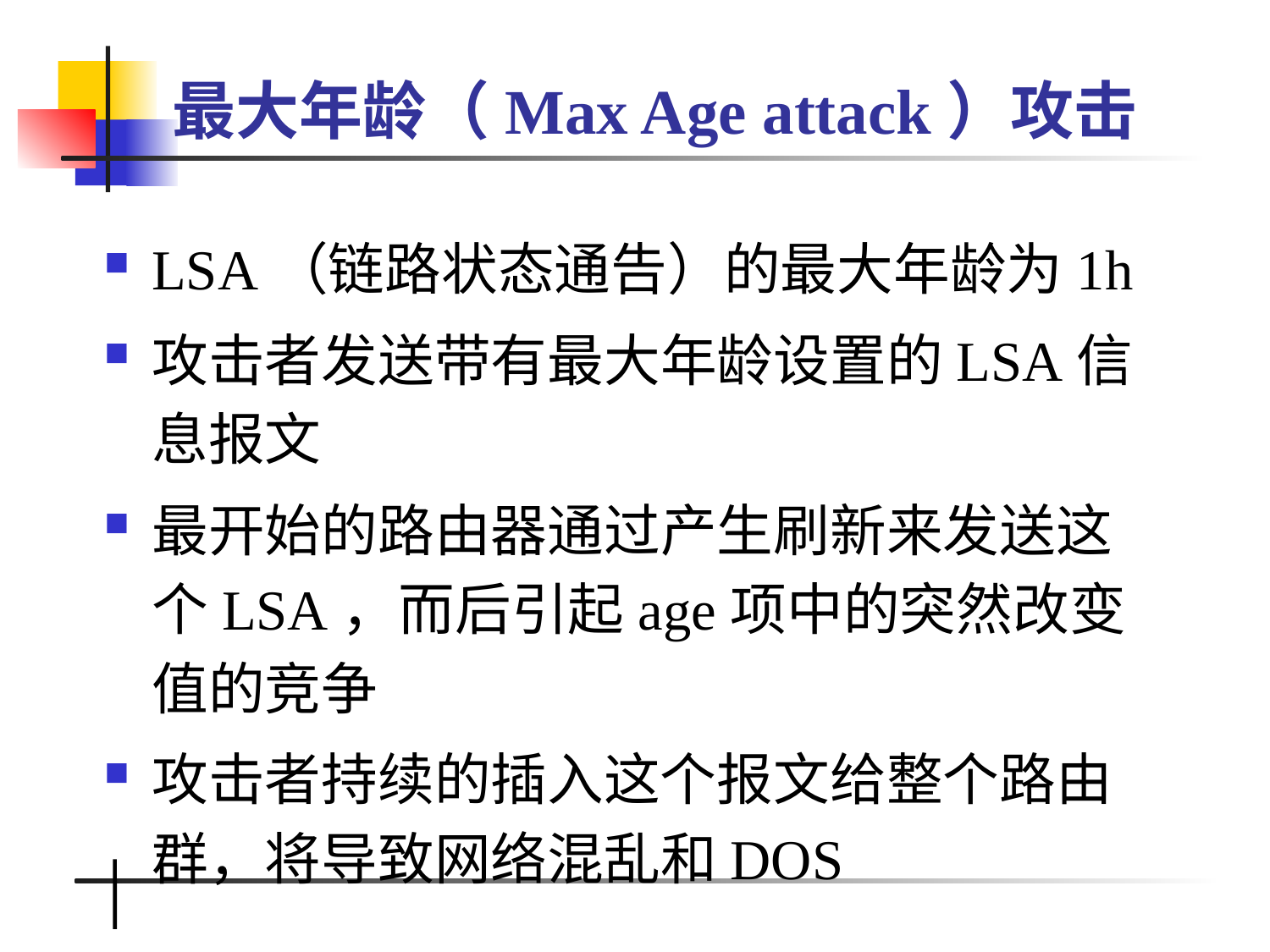

# 最大年龄（Max Age attack）攻击
LSA（链路状态通告）的最大年龄为1h
攻击者发送带有最大年龄设置的LSA信息报文
最开始的路由器通过产生刷新来发送这个LSA，而后引起age项中的突然改变值的竞争
攻击者持续的插入这个报文给整个路由群，将导致网络混乱和DOS